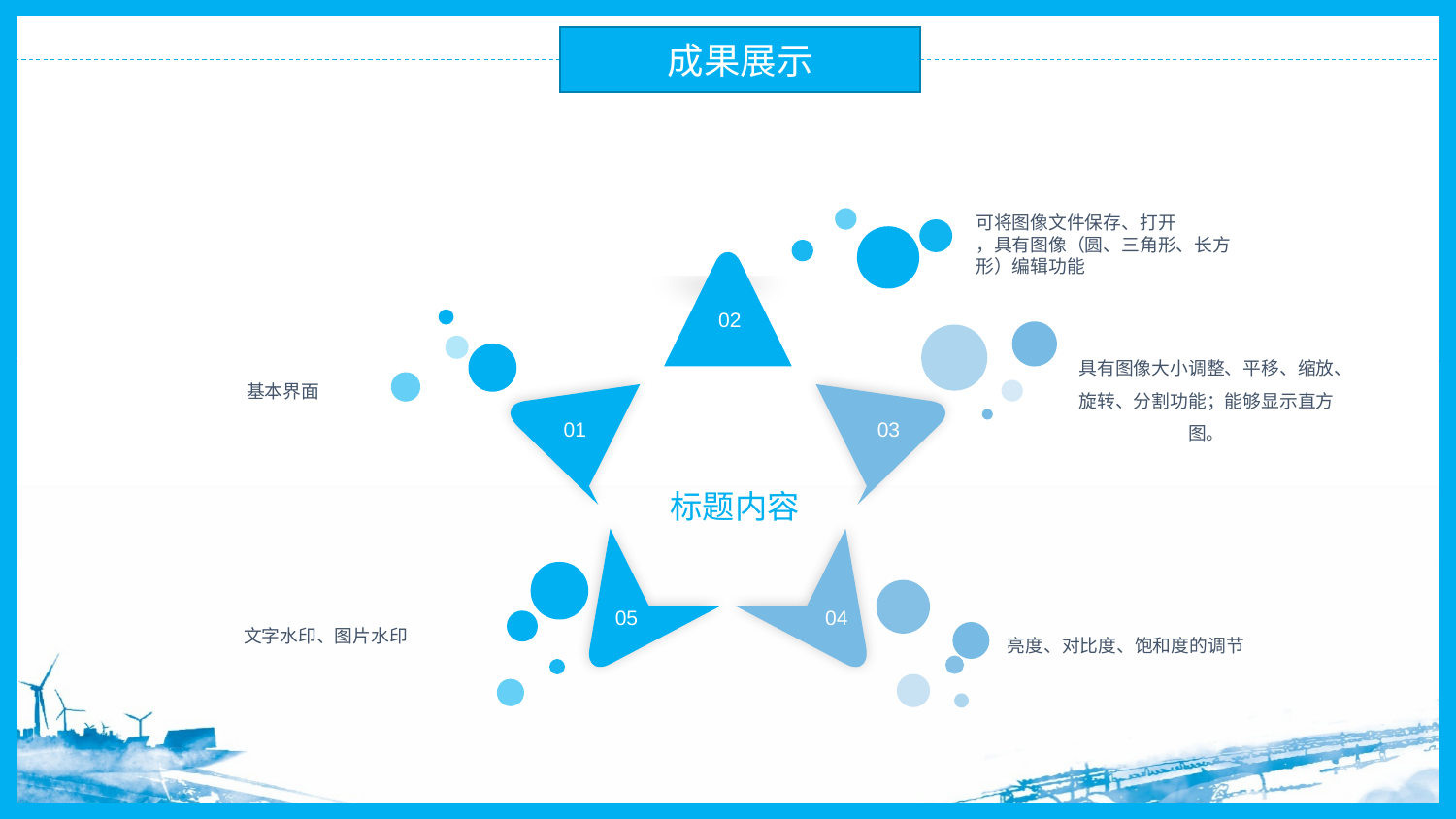

成果展示
可将图像文件保存、打开
，具有图像（圆、三角形、长方形）编辑功能

02

具有图像大小调整、平移、缩放、旋转、分割功能；能够显示直方图。

基本界面

01
03

标题内容

05
04
文字水印、图片水印

亮度、对比度、饱和度的调节